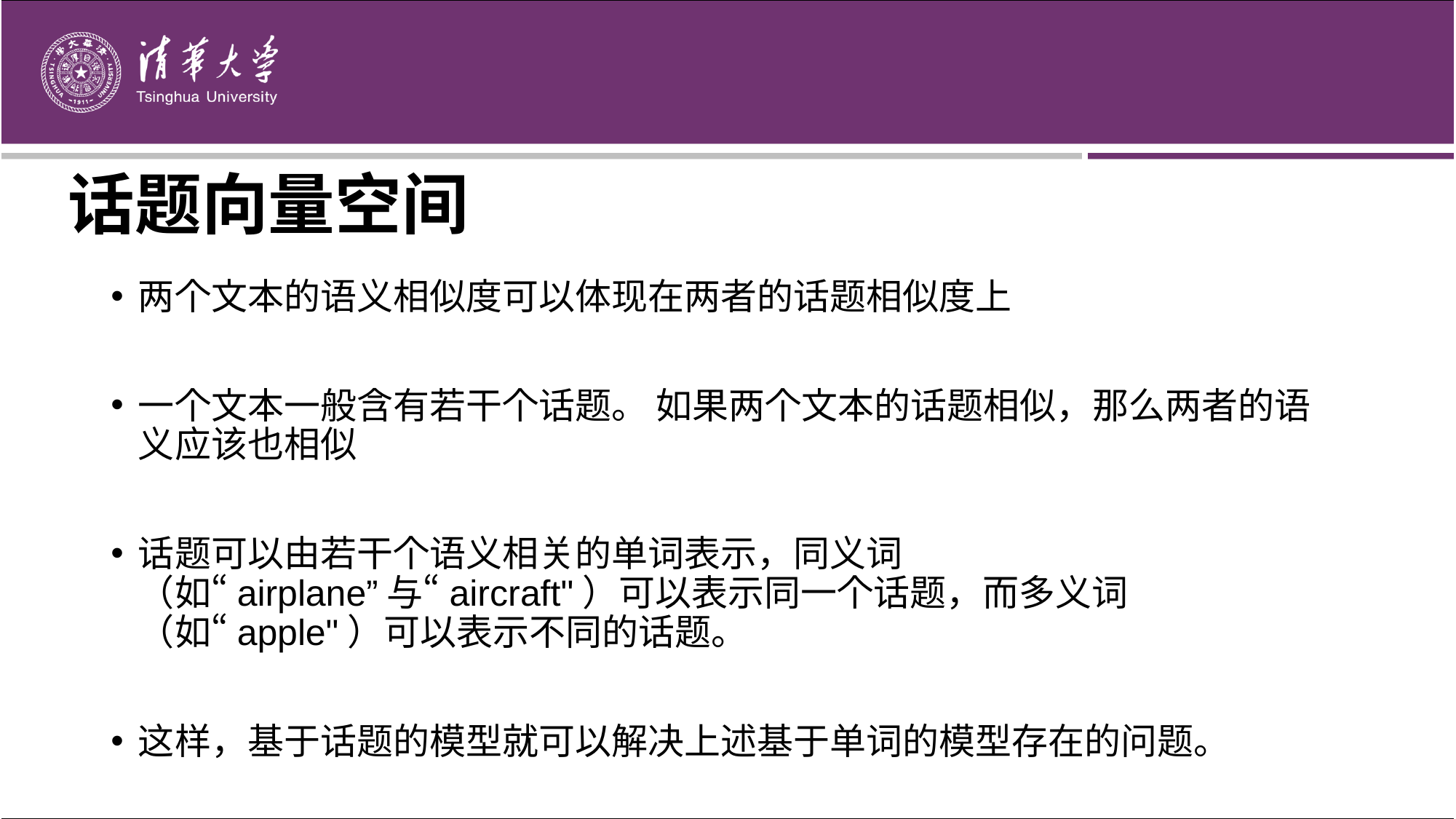

# 话题向量空间
两个文本的语义相似度可以体现在两者的话题相似度上

一个文本一般含有若干个话题。 如果两个文本的话题相似，那么两者的语义应该也相似

话题可以由若干个语义相关的单词表示，同义词（如“airplane”与“aircraft"）可以表示同一个话题，而多义词（如“apple"）可以表示不同的话题。

这样，基于话题的模型就可以解决上述基于单词的模型存在的问题。